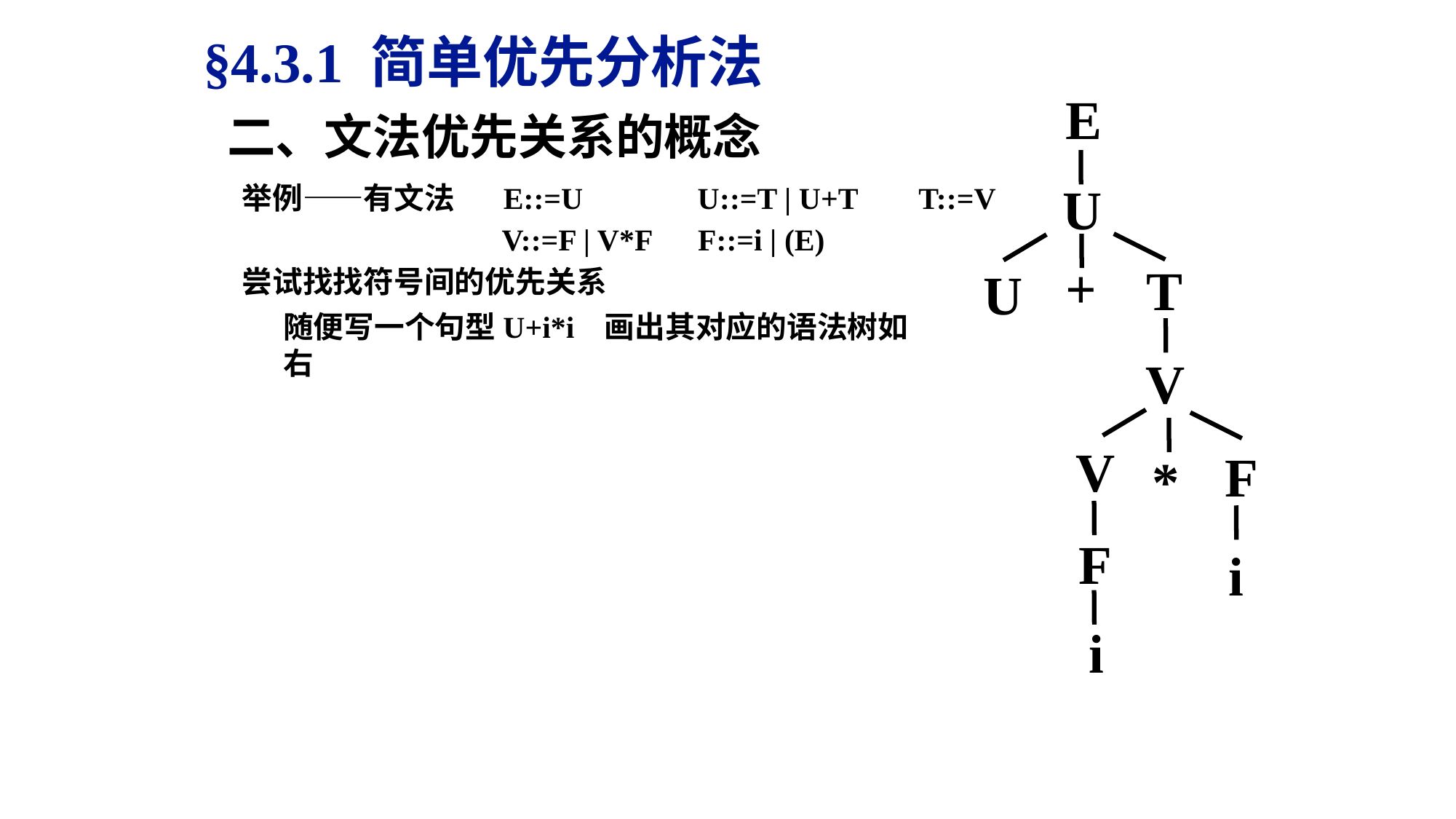

§4.3.1 简单优先分析法
二、文法优先关系的概念
E

U

+
T
U

V

V
F
*

F
i

i
举例——有文法      E::=U               U::=T | U+T        T::=V
                                  V::=F | V*F      F::=i | (E)
尝试找找符号间的优先关系
随便写一个句型U+i*i   画出其对应的语法树如右